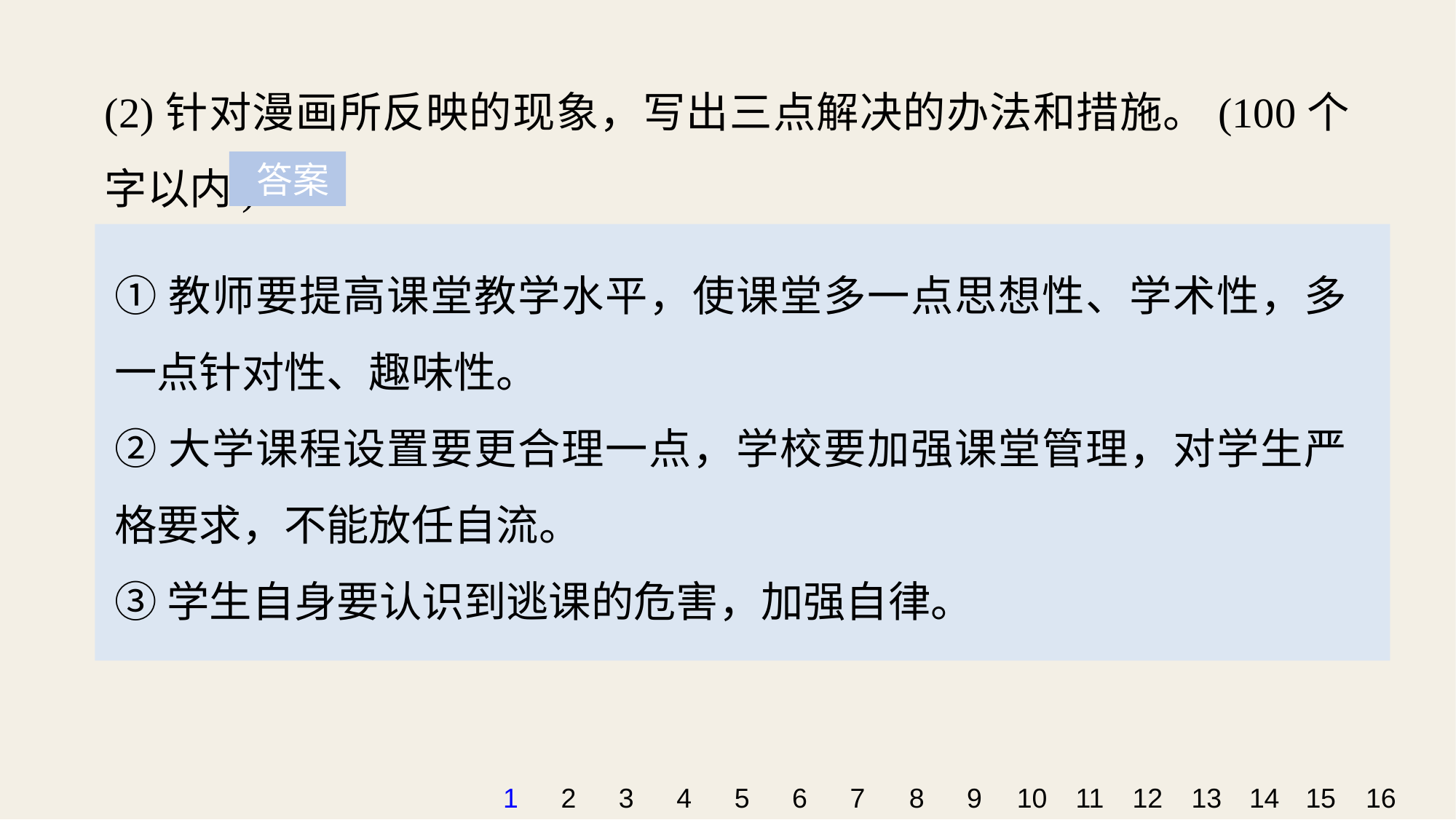

(2)针对漫画所反映的现象，写出三点解决的办法和措施。(100个字以内)
 答案

①教师要提高课堂教学水平，使课堂多一点思想性、学术性，多一点针对性、趣味性。
②大学课程设置要更合理一点，学校要加强课堂管理，对学生严格要求，不能放任自流。
③学生自身要认识到逃课的危害，加强自律。
1
2
3
4
5
6
7
8
9
10
11
12
13
14
15
16